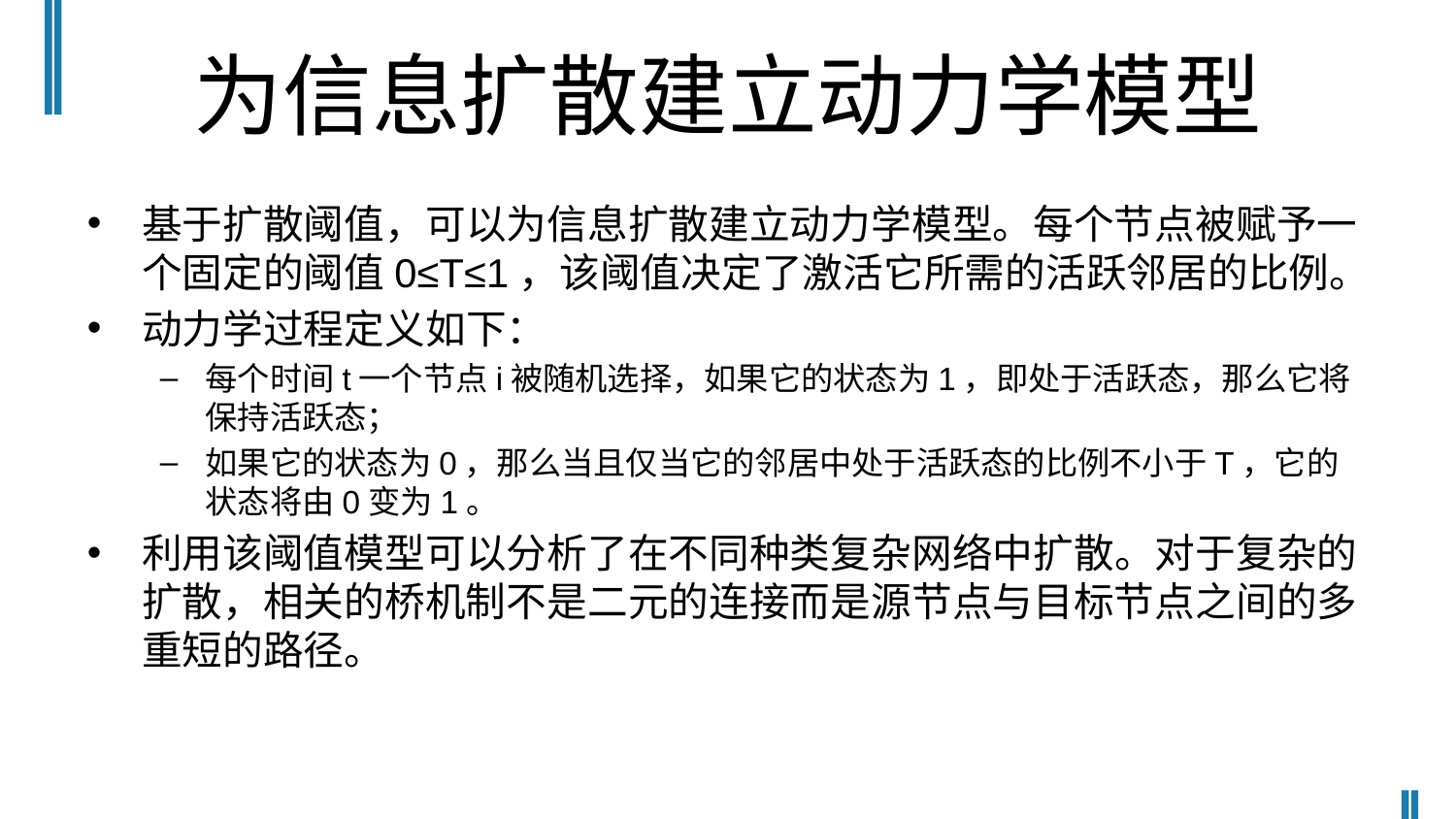

# 为信息扩散建立动力学模型
基于扩散阈值，可以为信息扩散建立动力学模型。每个节点被赋予一个固定的阈值0≤T≤1，该阈值决定了激活它所需的活跃邻居的比例。
动力学过程定义如下：
每个时间t一个节点i被随机选择，如果它的状态为1，即处于活跃态，那么它将保持活跃态；
如果它的状态为0，那么当且仅当它的邻居中处于活跃态的比例不小于T，它的状态将由0变为1。
利用该阈值模型可以分析了在不同种类复杂网络中扩散。对于复杂的扩散，相关的桥机制不是二元的连接而是源节点与目标节点之间的多重短的路径。